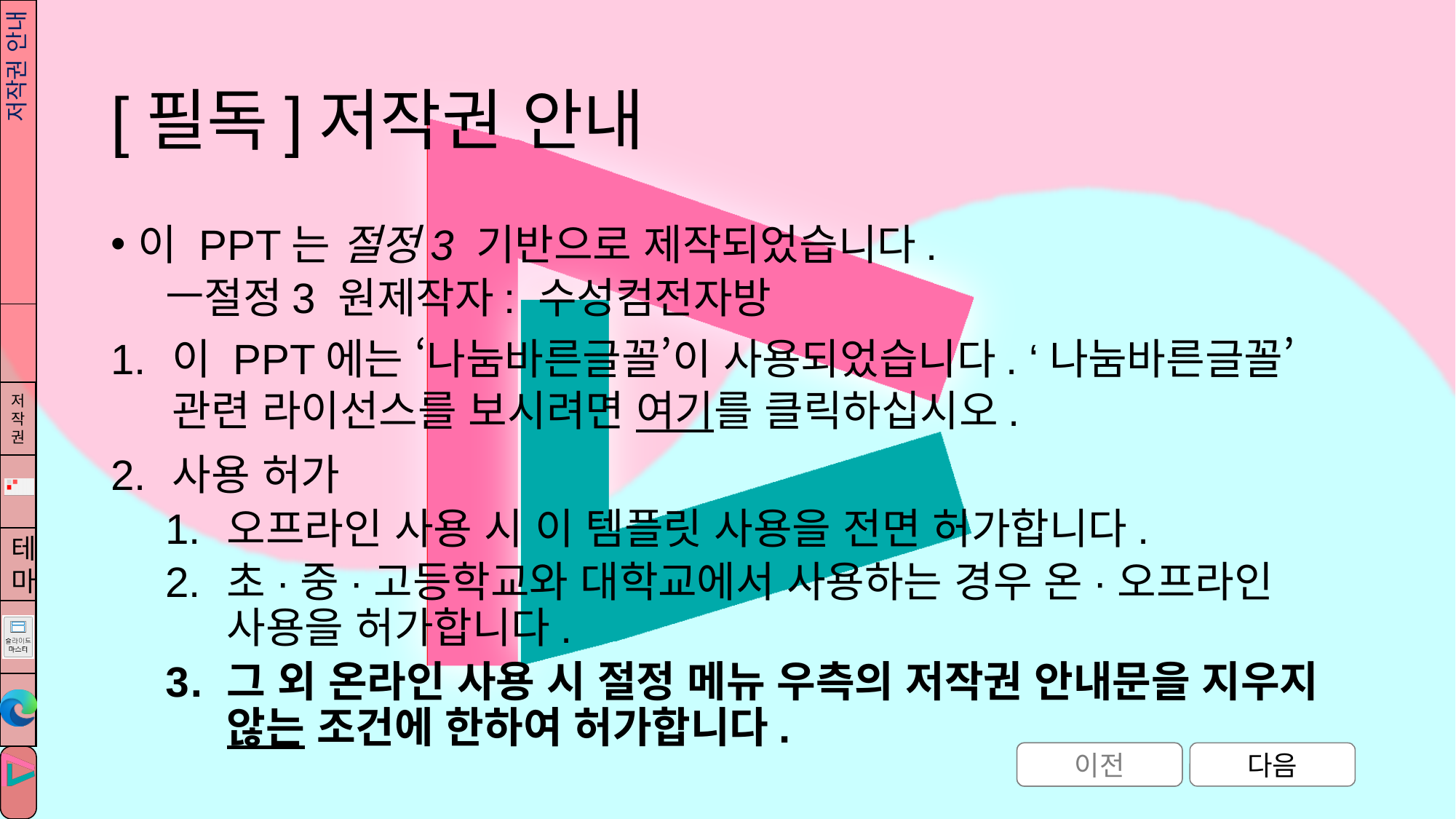

# [필독]저작권 안내
저작권 안내
이 PPT는 절정3 기반으로 제작되었습니다.
절정3 원제작자: 수성컴전자방
이 PPT에는 ‘나눔바른글꼴’이 사용되었습니다. ‘나눔바른글꼴’ 관련 라이선스를 보시려면 여기를 클릭하십시오.
사용 허가
오프라인 사용 시 이 템플릿 사용을 전면 허가합니다.
초·중·고등학교와 대학교에서 사용하는 경우 온·오프라인 사용을 허가합니다.
그 외 온라인 사용 시 절정 메뉴 우측의 저작권 안내문을 지우지 않는 조건에 한하여 허가합니다.
이전